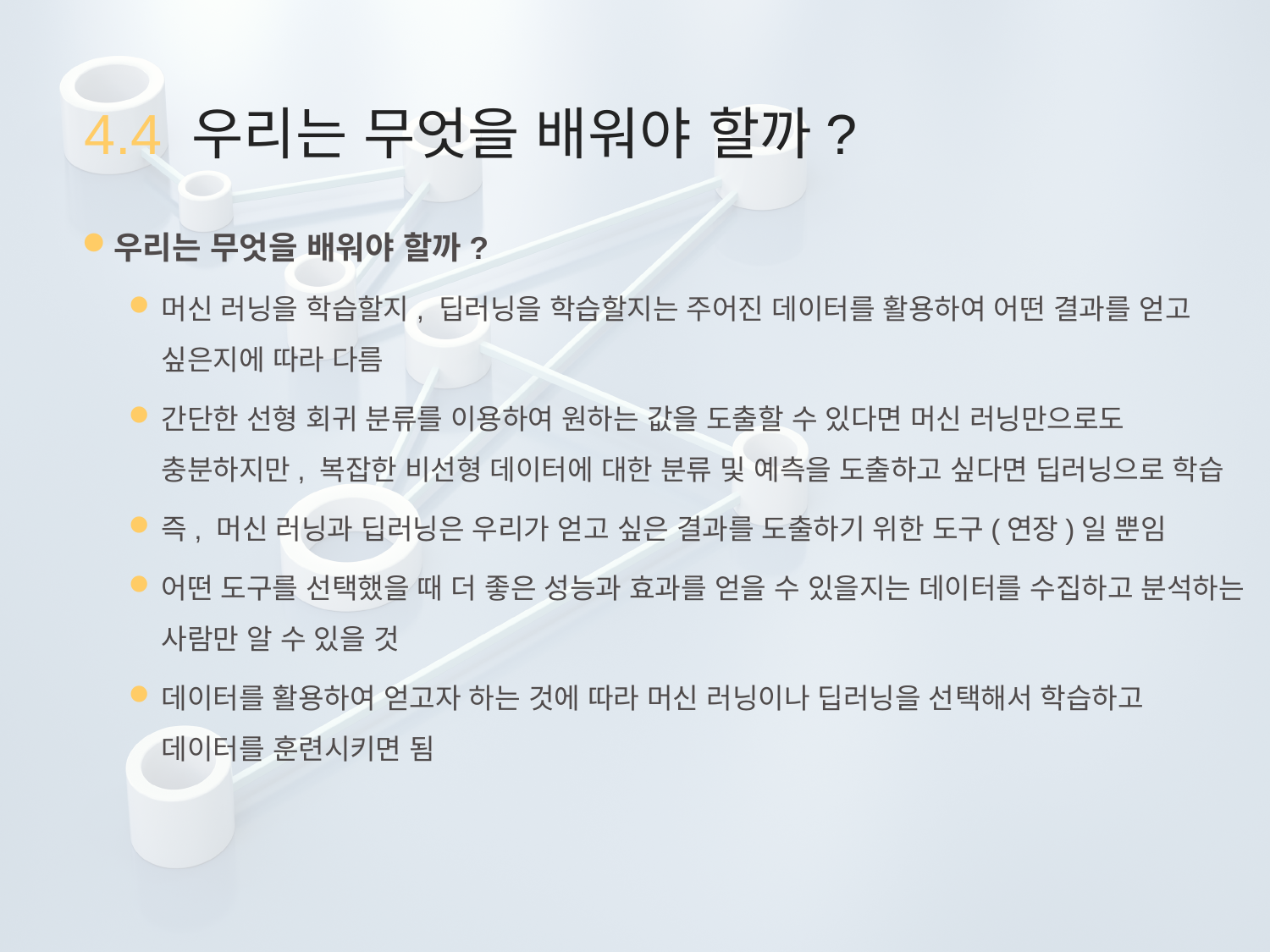

# 4.4 우리는 무엇을 배워야 할까?
우리는 무엇을 배워야 할까?
머신 러닝을 학습할지, 딥러닝을 학습할지는 주어진 데이터를 활용하여 어떤 결과를 얻고 싶은지에 따라 다름
간단한 선형 회귀 분류를 이용하여 원하는 값을 도출할 수 있다면 머신 러닝만으로도 충분하지만, 복잡한 비선형 데이터에 대한 분류 및 예측을 도출하고 싶다면 딥러닝으로 학습
즉, 머신 러닝과 딥러닝은 우리가 얻고 싶은 결과를 도출하기 위한 도구(연장)일 뿐임
어떤 도구를 선택했을 때 더 좋은 성능과 효과를 얻을 수 있을지는 데이터를 수집하고 분석하는 사람만 알 수 있을 것
데이터를 활용하여 얻고자 하는 것에 따라 머신 러닝이나 딥러닝을 선택해서 학습하고 데이터를 훈련시키면 됨